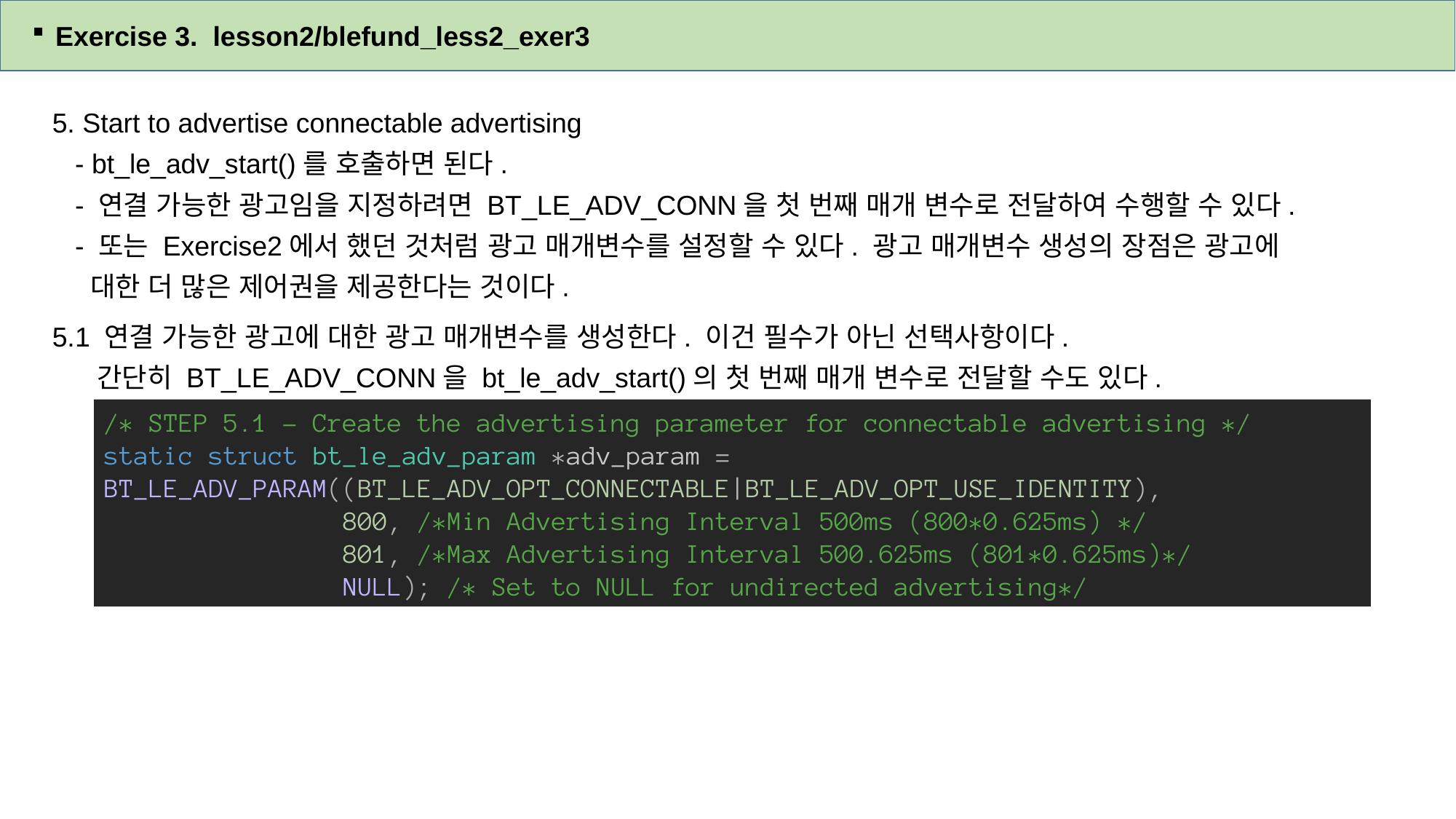

Exercise 3.  lesson2/blefund_less2_exer3
5. Start to advertise connectable advertising
   - bt_le_adv_start()를 호출하면 된다.
   - 연결 가능한 광고임을 지정하려면 BT_LE_ADV_CONN을 첫 번째 매개 변수로 전달하여 수행할 수 있다.
   - 또는 Exercise2에서 했던 것처럼 광고 매개변수를 설정할 수 있다. 광고 매개변수 생성의 장점은 광고에
     대한 더 많은 제어권을 제공한다는 것이다.
5.1 연결 가능한 광고에 대한 광고 매개변수를 생성한다. 이건 필수가 아닌 선택사항이다.
     간단히 BT_LE_ADV_CONN을 bt_le_adv_start()의 첫 번째 매개 변수로 전달할 수도 있다.
/* STEP 5.1 - Create the advertising parameter for connectable advertising */
static struct bt_le_adv_param *adv_param = BT_LE_ADV_PARAM((BT_LE_ADV_OPT_CONNECTABLE|BT_LE_ADV_OPT_USE_IDENTITY),
                800, /*Min Advertising Interval 500ms (800*0.625ms) */
                801, /*Max Advertising Interval 500.625ms (801*0.625ms)*/
                NULL); /* Set to NULL for undirected advertising*/